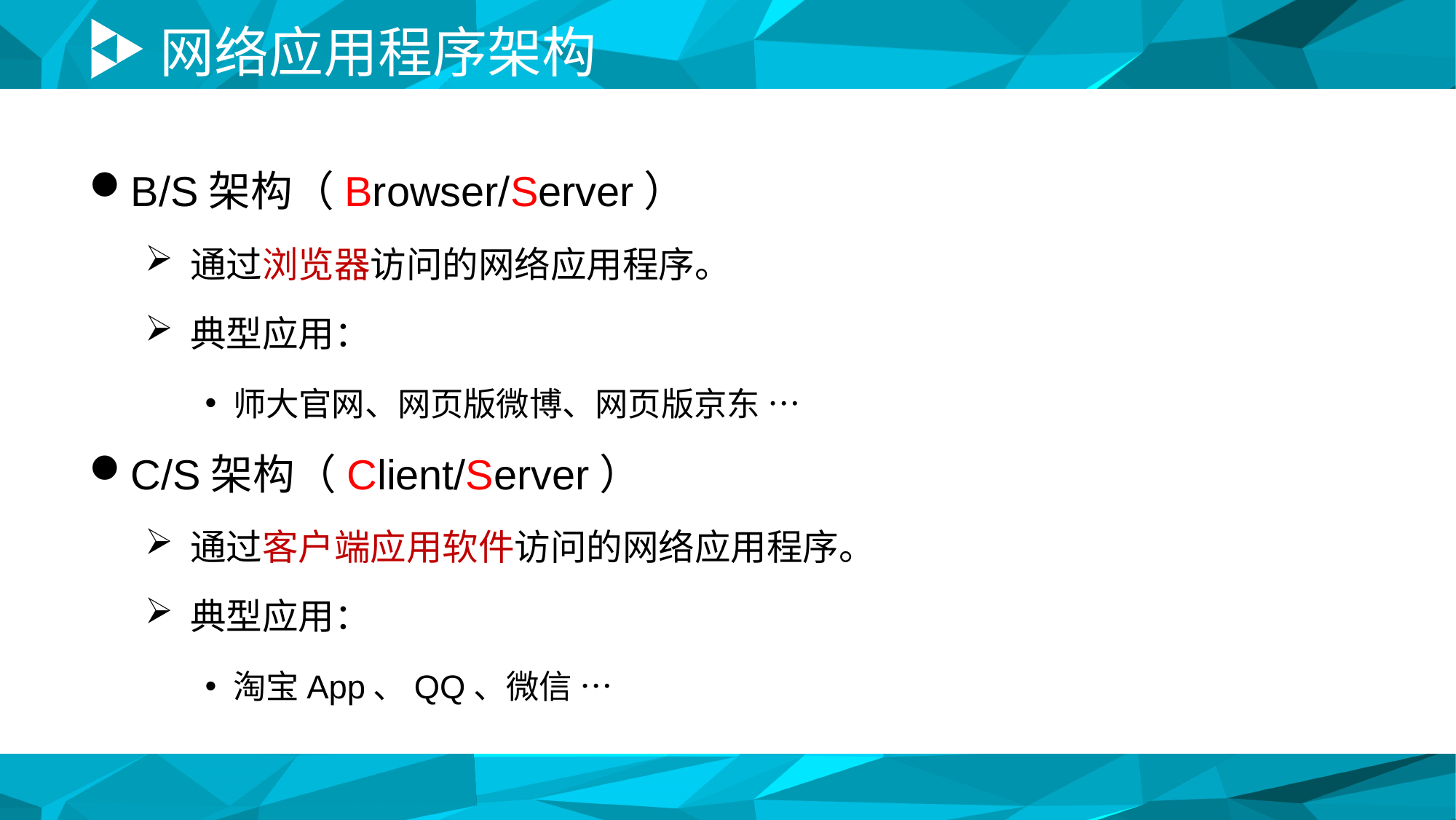

# 网络应用程序架构
B/S架构（Browser/Server）
通过浏览器访问的网络应用程序。
典型应用：
师大官网、网页版微博、网页版京东 …
C/S架构（Client/Server）
通过客户端应用软件访问的网络应用程序。
典型应用：
淘宝App、QQ、微信 …